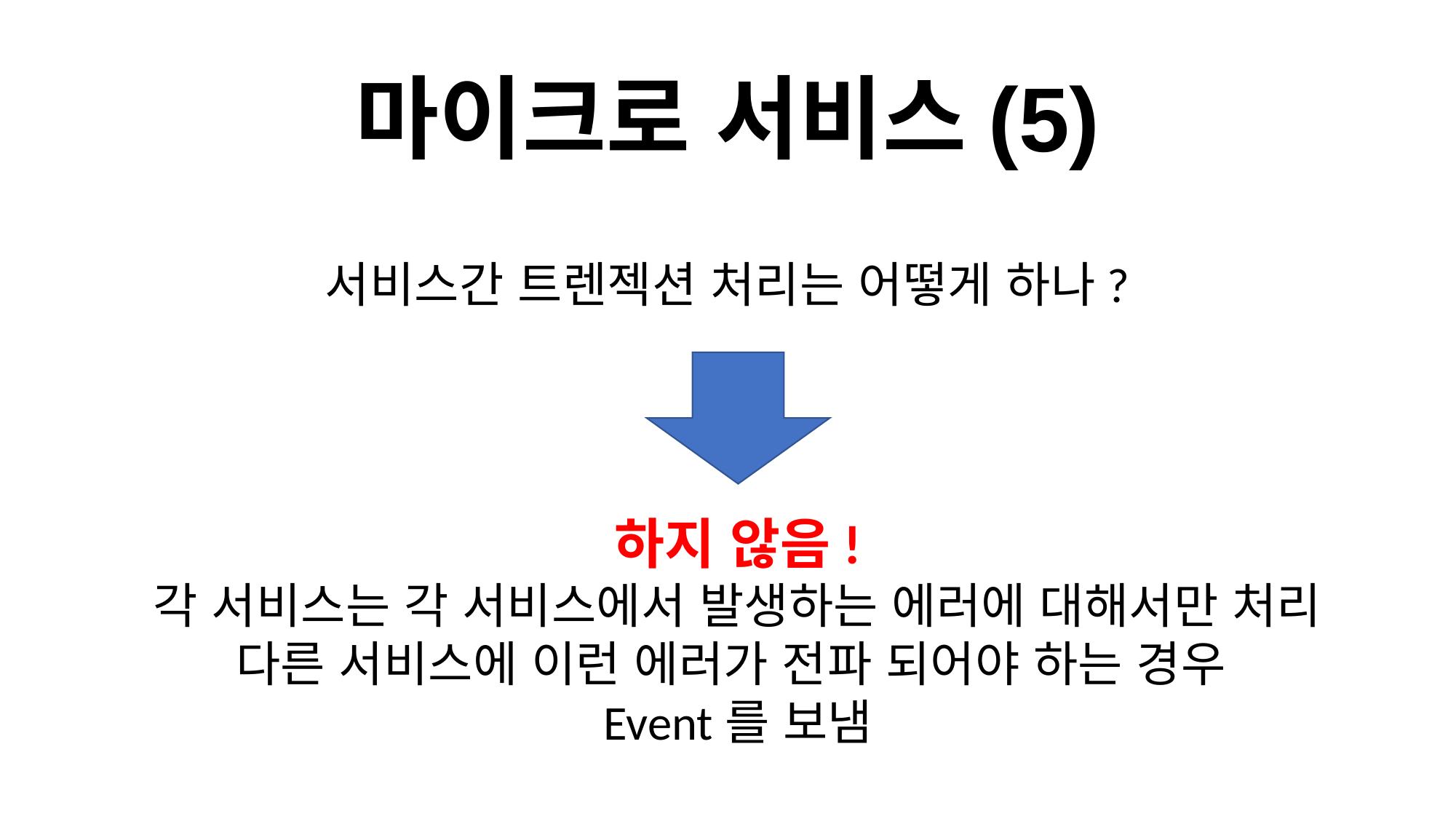

# 마이크로 서비스(5)
서비스간 트렌젝션 처리는 어떻게 하나?

하지 않음!
각 서비스는 각 서비스에서 발생하는 에러에 대해서만 처리
다른 서비스에 이런 에러가 전파 되어야 하는 경우
Event를 보냄